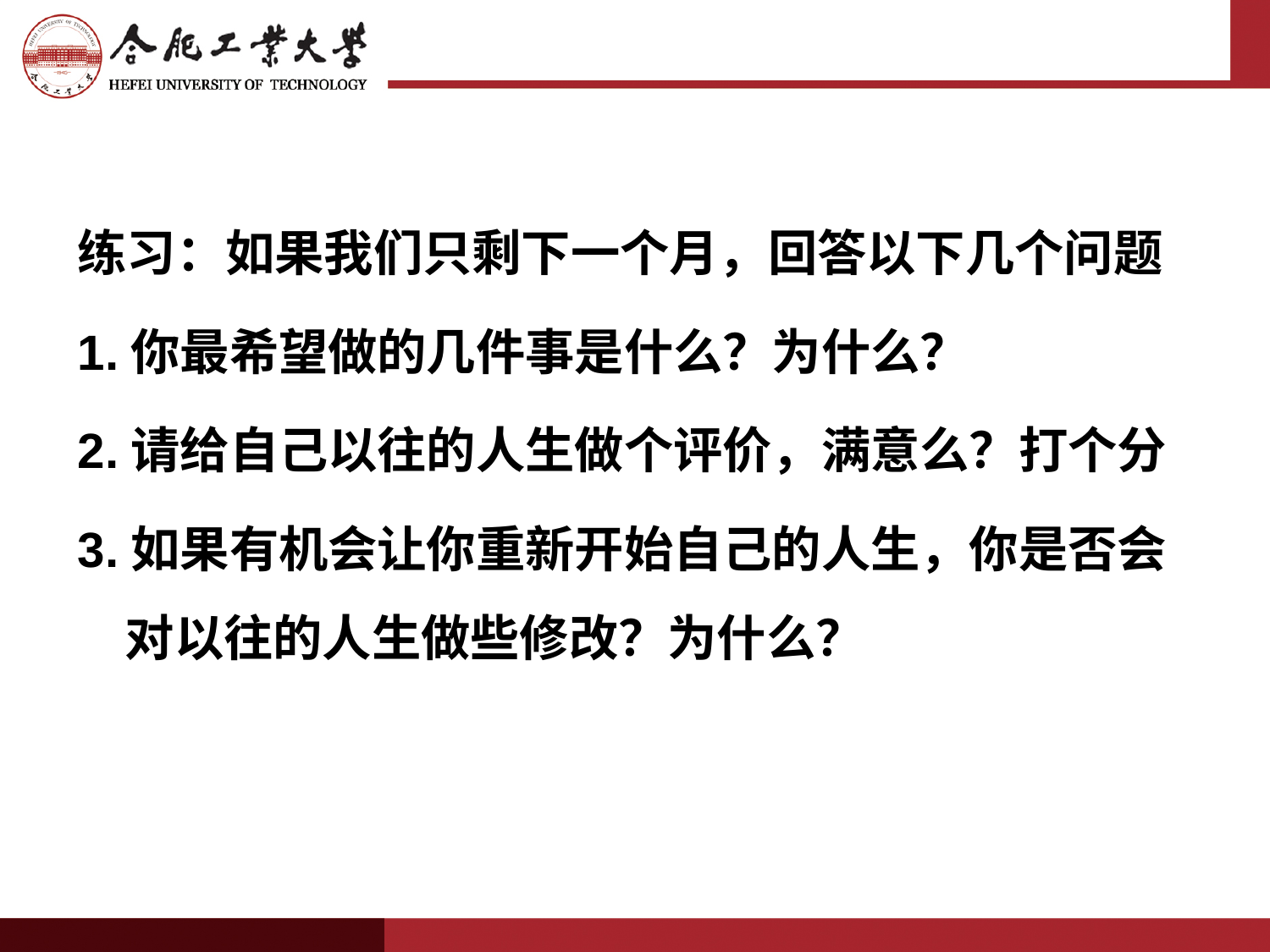

练习：如果我们只剩下一个月，回答以下几个问题
1.你最希望做的几件事是什么？为什么？
2.请给自己以往的人生做个评价，满意么？打个分
3.如果有机会让你重新开始自己的人生，你是否会对以往的人生做些修改？为什么？